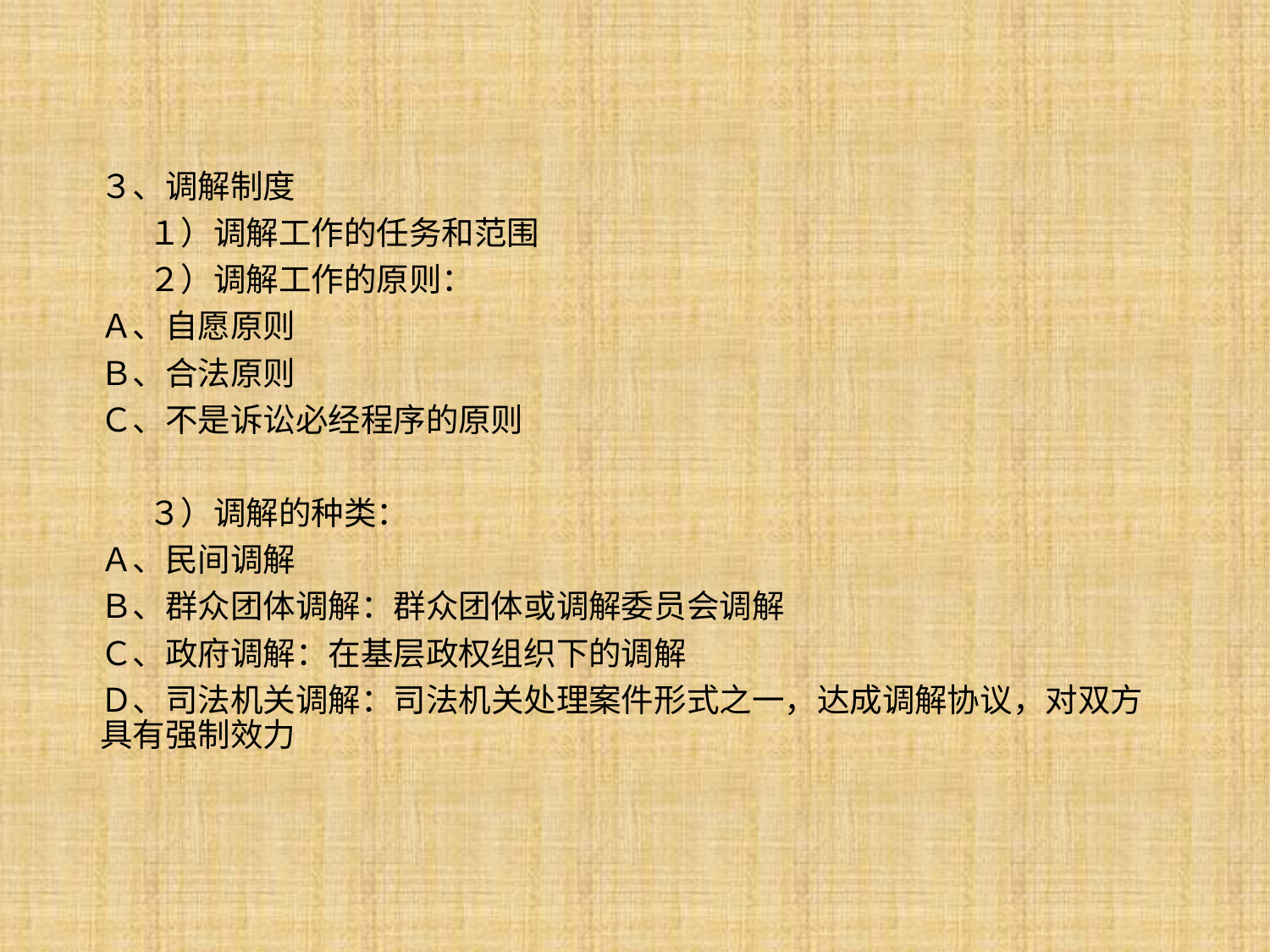

３、调解制度
      １）调解工作的任务和范围
      ２）调解工作的原则：
Ａ、自愿原则
Ｂ、合法原则
Ｃ、不是诉讼必经程序的原则

      ３）调解的种类：
Ａ、民间调解
Ｂ、群众团体调解：群众团体或调解委员会调解
Ｃ、政府调解：在基层政权组织下的调解
Ｄ、司法机关调解：司法机关处理案件形式之一，达成调解协议，对双方具有强制效力